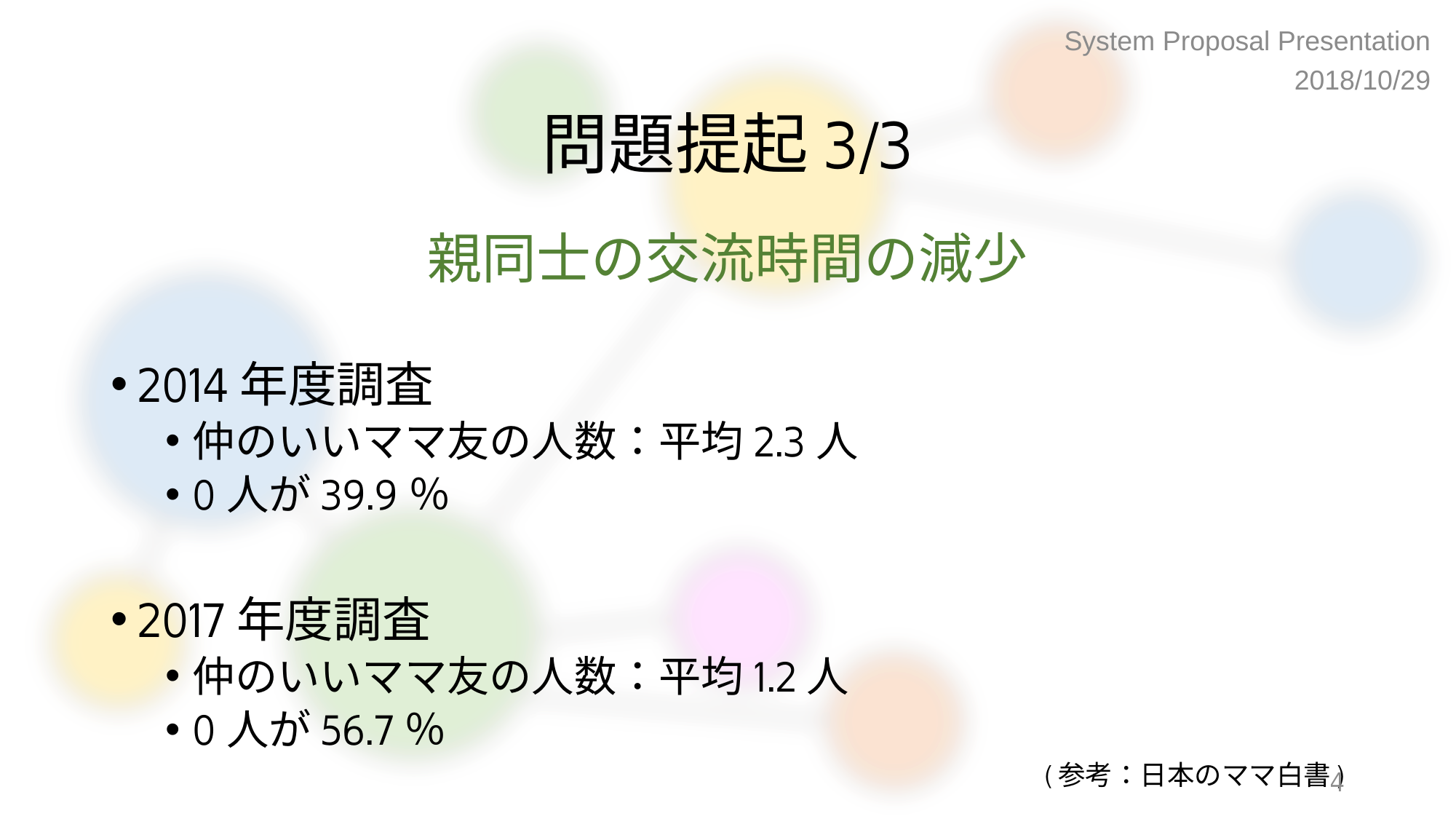

System Proposal Presentation
2018/10/29
# 問題提起3/3
親同士の交流時間の減少

2014年度調査
仲のいいママ友の人数：平均2.3人
0人が39.9％

2017年度調査
仲のいいママ友の人数：平均1.2人
0人が56.7％
(参考：日本のママ白書)

4